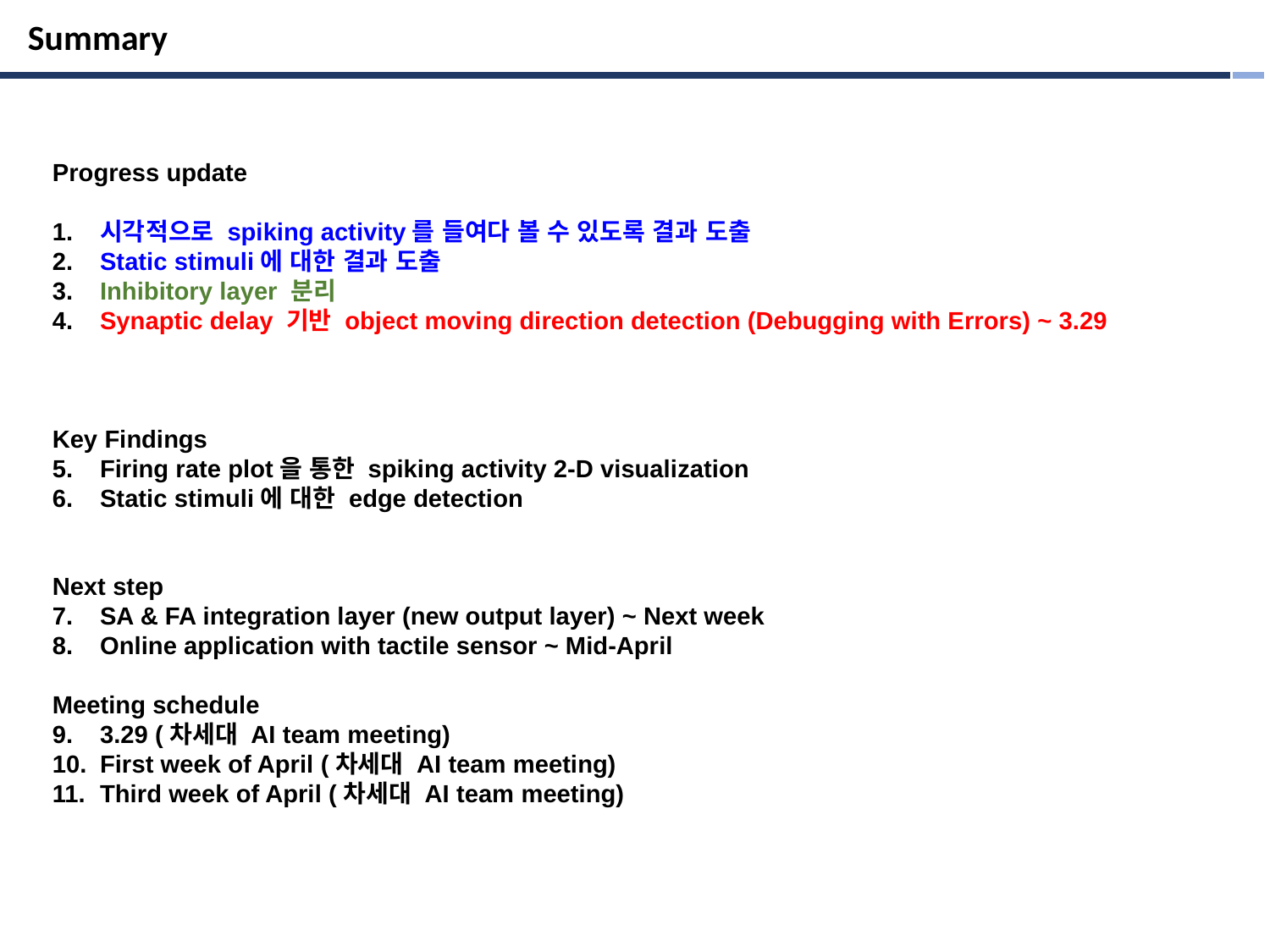

Summary
Progress update

시각적으로 spiking activity를 들여다 볼 수 있도록 결과 도출
Static stimuli에 대한 결과 도출
Inhibitory layer 분리
Synaptic delay 기반 object moving direction detection (Debugging with Errors) ~ 3.29

Key Findings
Firing rate plot을 통한 spiking activity 2-D visualization
Static stimuli에 대한 edge detection

Next step
SA & FA integration layer (new output layer) ~ Next week
Online application with tactile sensor ~ Mid-April

Meeting schedule
3.29 (차세대 AI team meeting)
First week of April (차세대 AI team meeting)
Third week of April (차세대 AI team meeting)